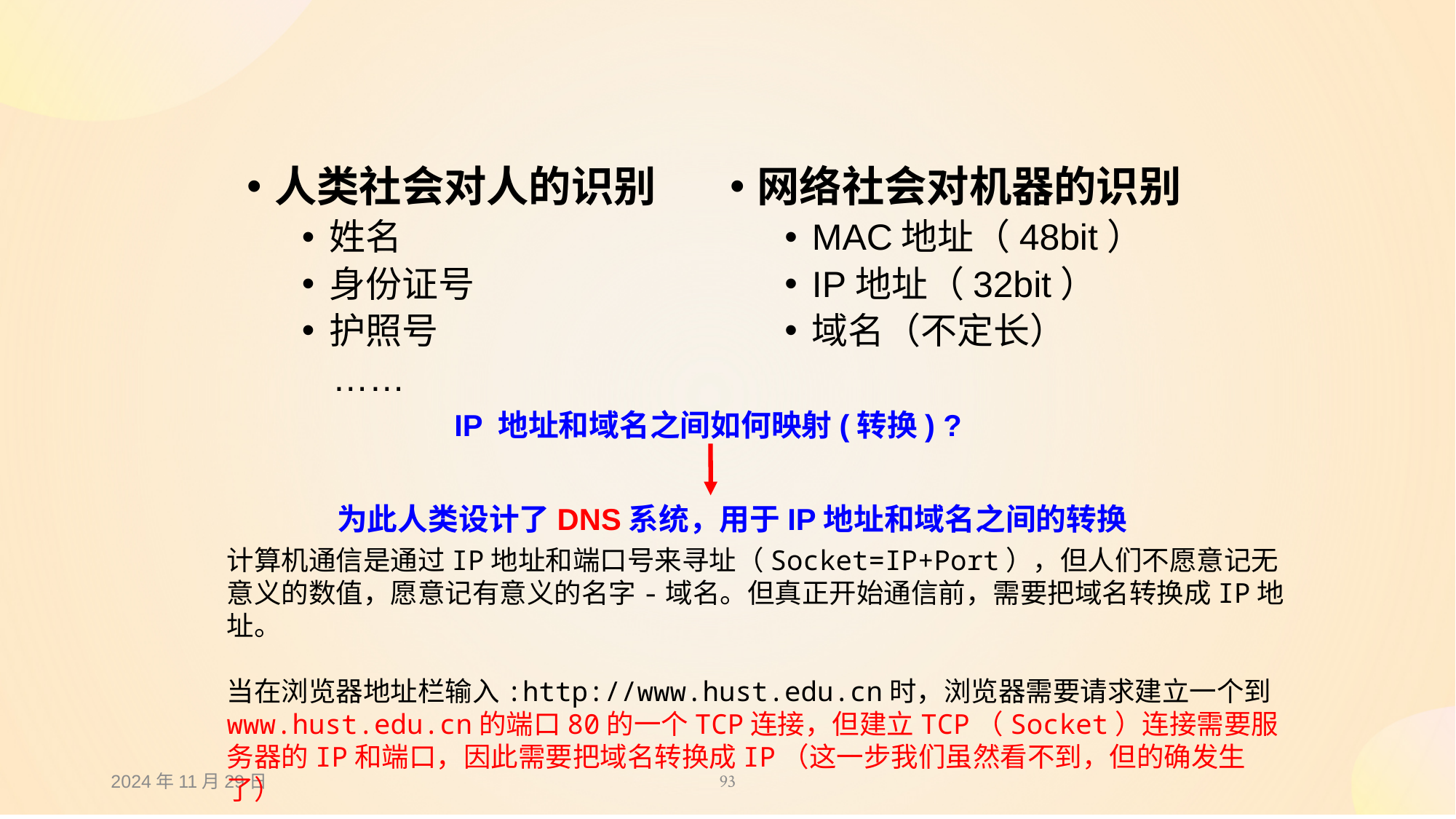

网络社会对机器的识别
MAC地址（48bit）
IP地址（32bit）
域名（不定长）
人类社会对人的识别
姓名
身份证号
护照号
   ……
IP 地址和域名之间如何映射(转换) ?

为此人类设计了DNS系统，用于IP地址和域名之间的转换
计算机通信是通过IP地址和端口号来寻址（Socket=IP+Port），但人们不愿意记无意义的数值，愿意记有意义的名字-域名。但真正开始通信前，需要把域名转换成IP地址。

当在浏览器地址栏输入:http://www.hust.edu.cn时，浏览器需要请求建立一个到www.hust.edu.cn的端口80的一个TCP连接，但建立TCP（Socket）连接需要服务器的IP和端口，因此需要把域名转换成IP（这一步我们虽然看不到，但的确发生了）
2024年11月29日
93